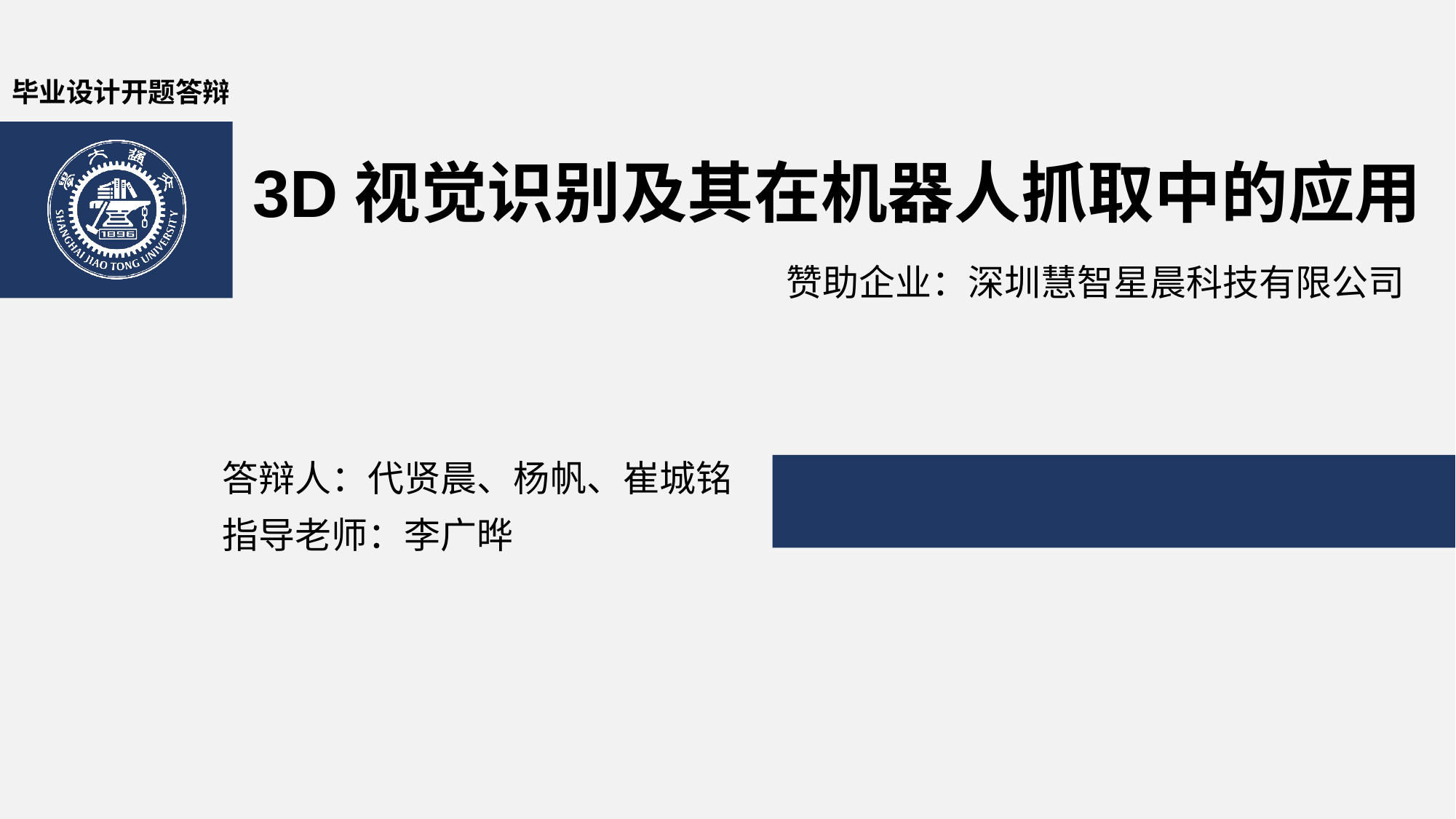

毕业设计开题答辩
3D视觉识别及其在机器人抓取中的应用
赞助企业：深圳慧智星晨科技有限公司
答辩人：代贤晨、杨帆、崔城铭
指导老师：李广晔